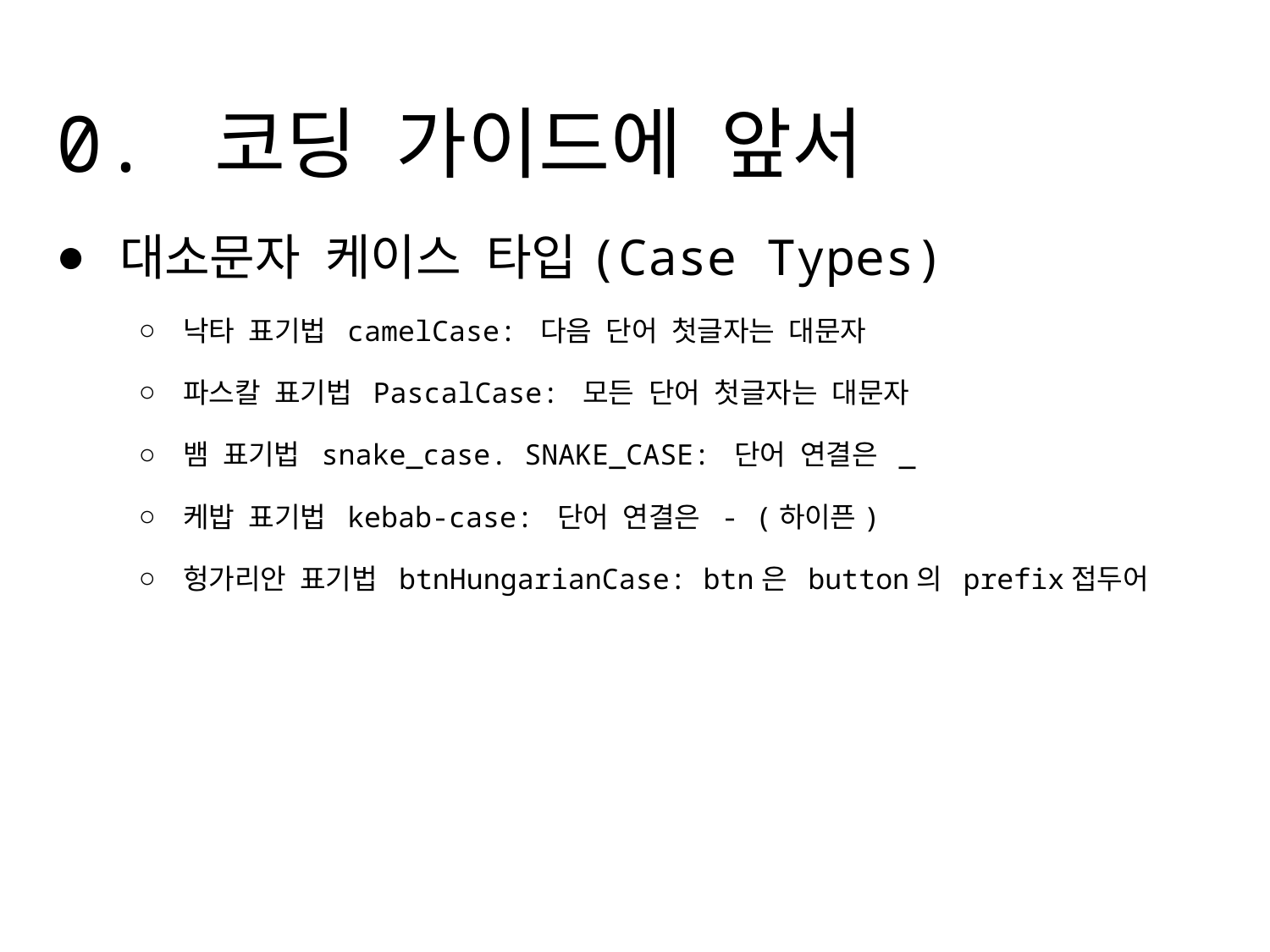

# 0. 코딩 가이드에 앞서
대소문자 케이스 타입(Case Types)
낙타 표기법 camelCase: 다음 단어 첫글자는 대문자
파스칼 표기법 PascalCase: 모든 단어 첫글자는 대문자
뱀 표기법 snake_case. SNAKE_CASE: 단어 연결은 _
케밥 표기법 kebab-case: 단어 연결은 - (하이픈)
헝가리안 표기법 btnHungarianCase: btn은 button의 prefix접두어